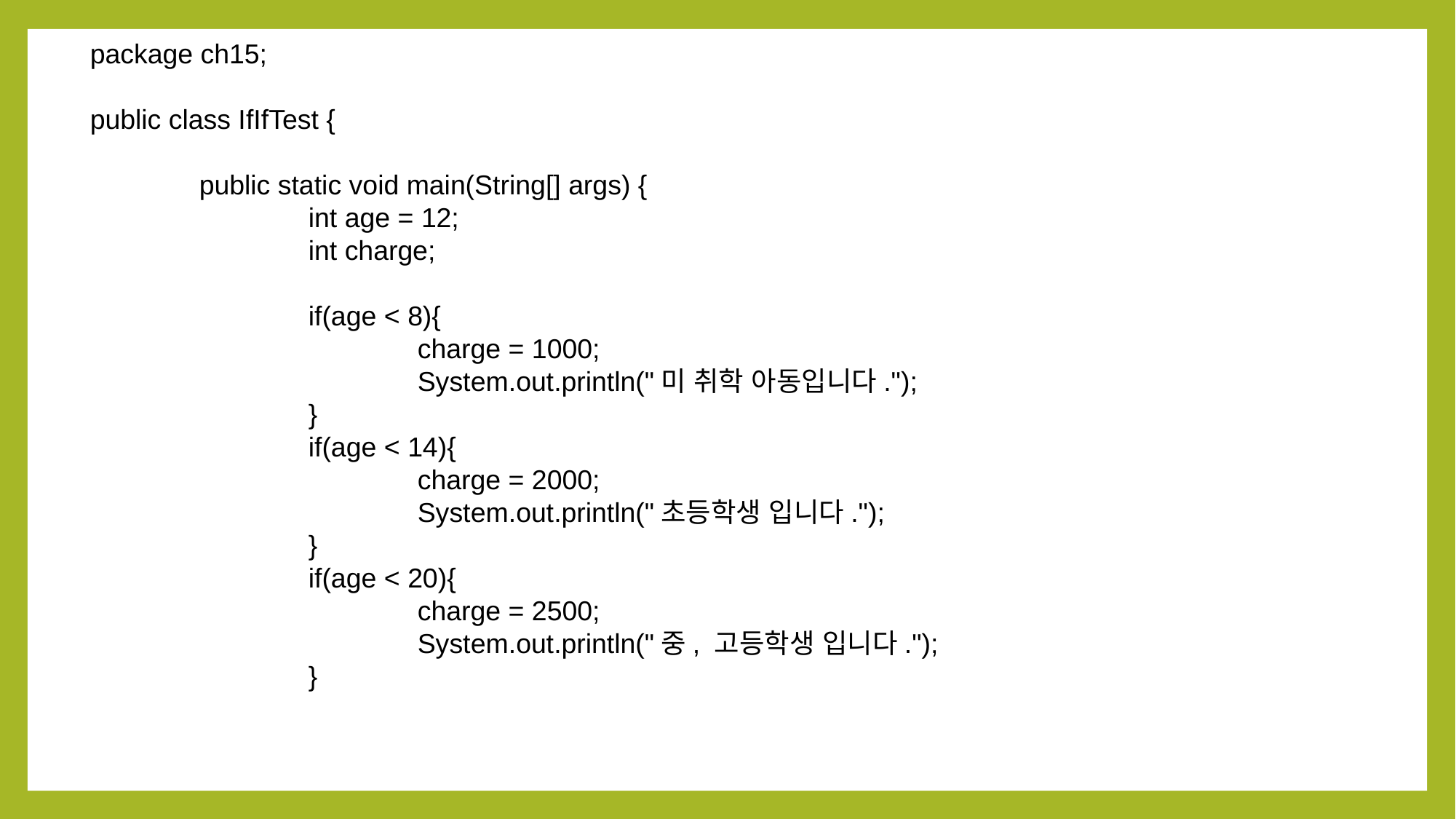

package ch15;

public class IfIfTest {

	public static void main(String[] args) {
		int age = 12;
		int charge;

		if(age < 8){
			charge = 1000;
			System.out.println("미 취학 아동입니다.");
		}
		if(age < 14){
			charge = 2000;
			System.out.println("초등학생 입니다.");
		}
		if(age < 20){
			charge = 2500;
			System.out.println("중, 고등학생 입니다.");
		}